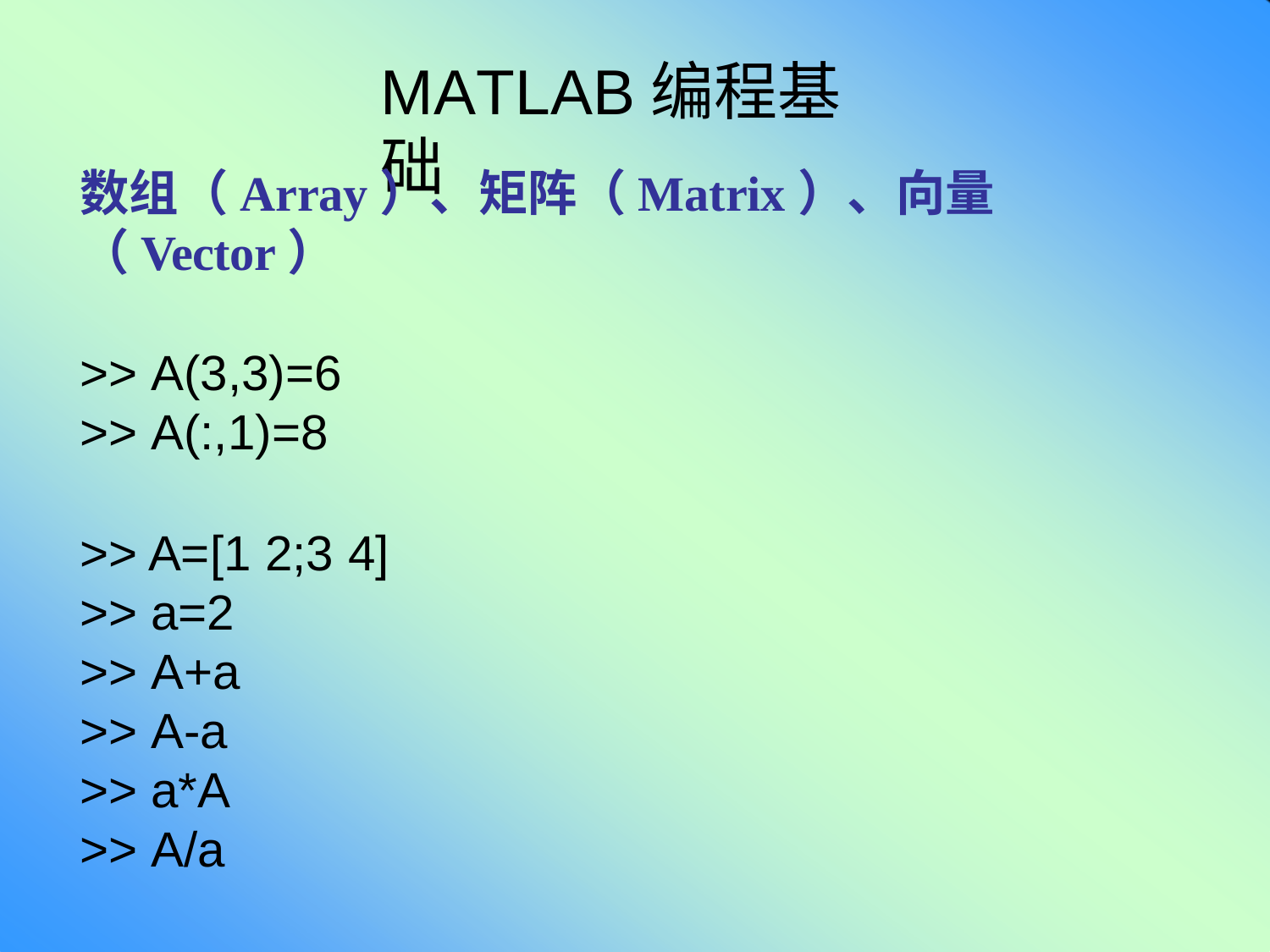

# MATLAB编程基础
数组（Array）、矩阵（Matrix）、向量（Vector）

>> A(3,3)=6
>> A(:,1)=8

>> A=[1 2;3 4]
>> a=2
>> A+a
>> A-a
>> a*A
>> A/a